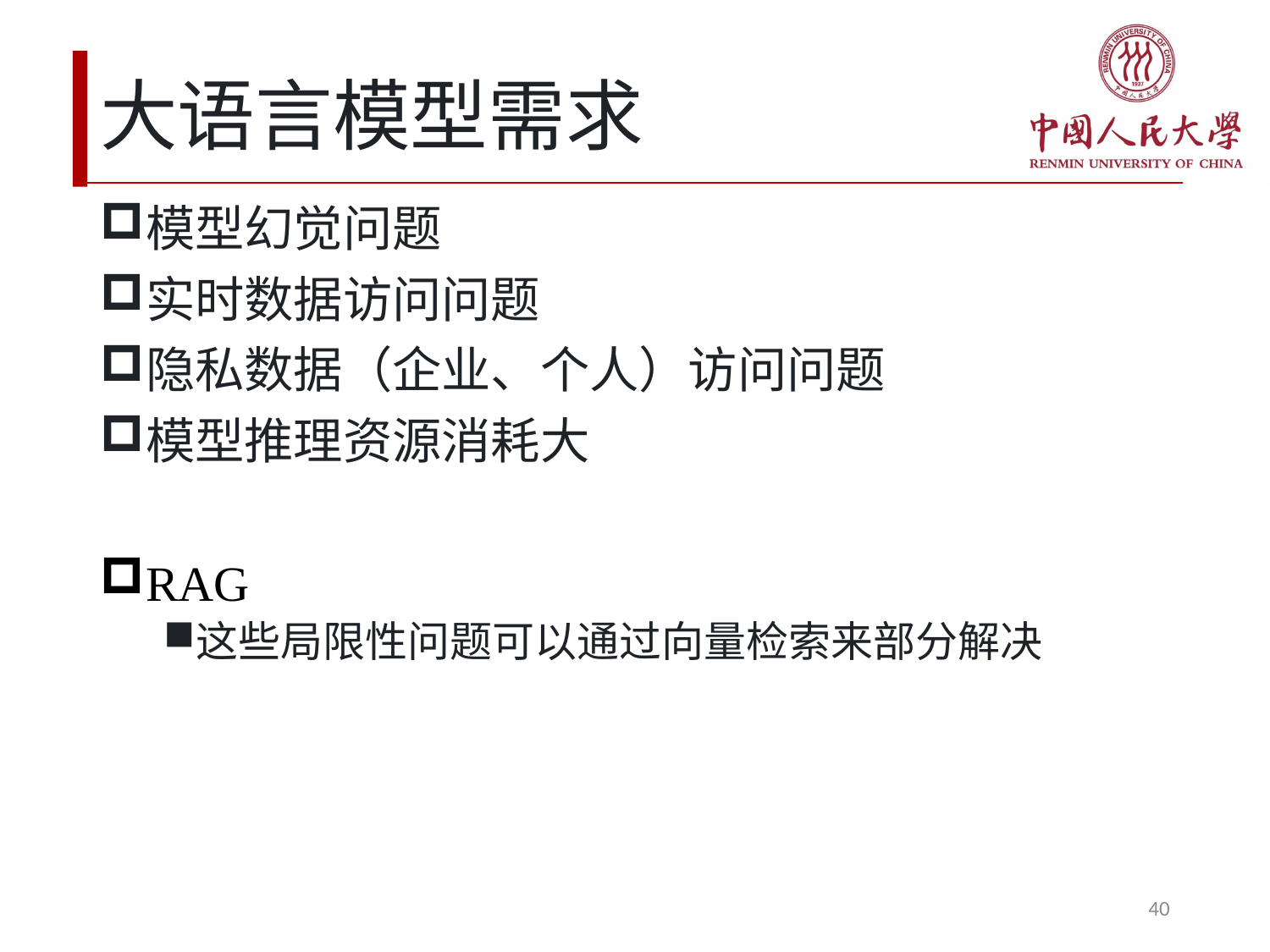

# 大语言模型需求
模型幻觉问题
实时数据访问问题
隐私数据（企业、个人）访问问题
模型推理资源消耗大

RAG
这些局限性问题可以通过向量检索来部分解决
40